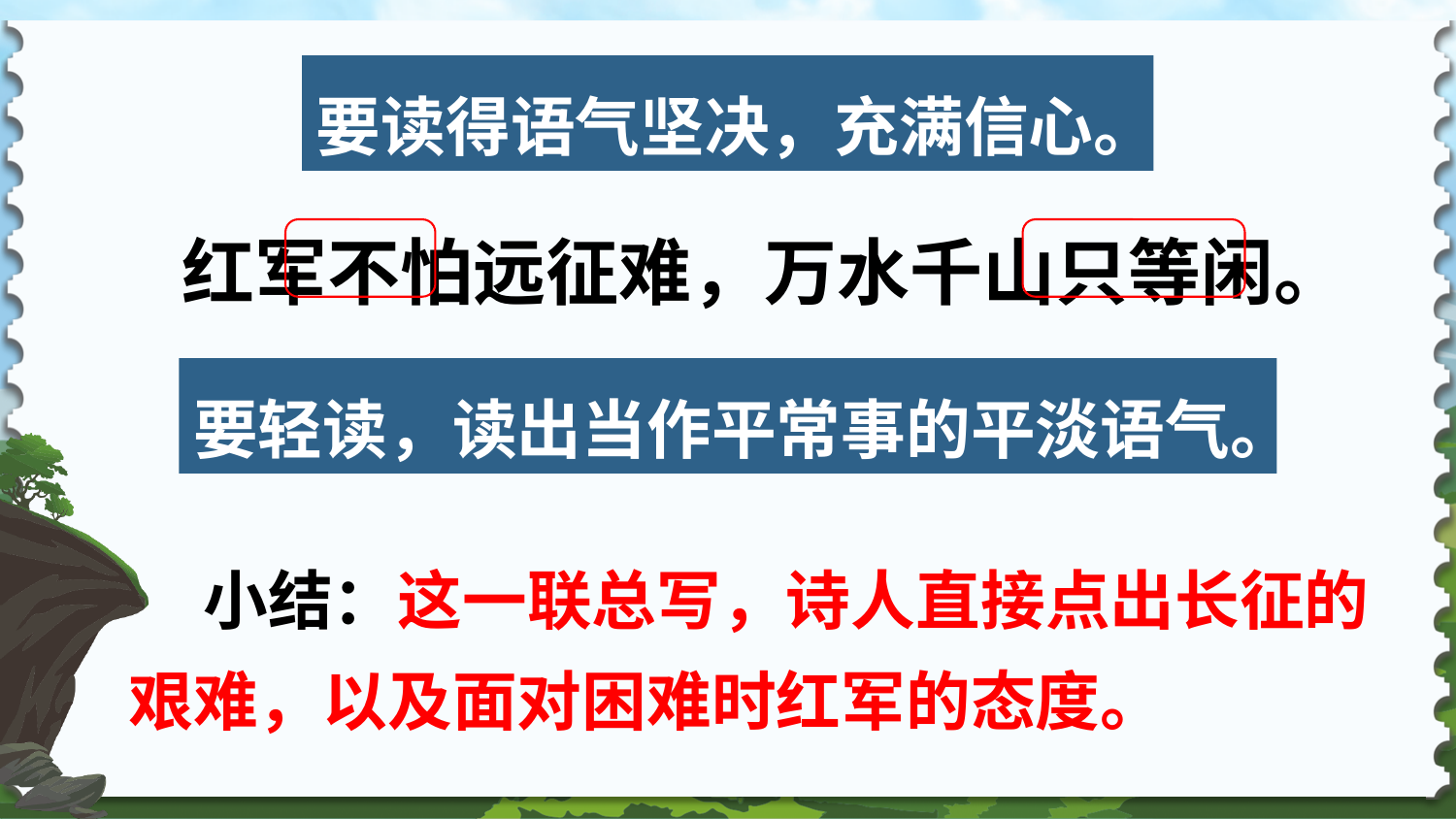

要读得语气坚决，充满信心。
红军不怕远征难，万水千山只等闲。

要轻读，读出当作平常事的平淡语气。
    小结：这一联总写，诗人直接点出长征的艰难，以及面对困难时红军的态度。